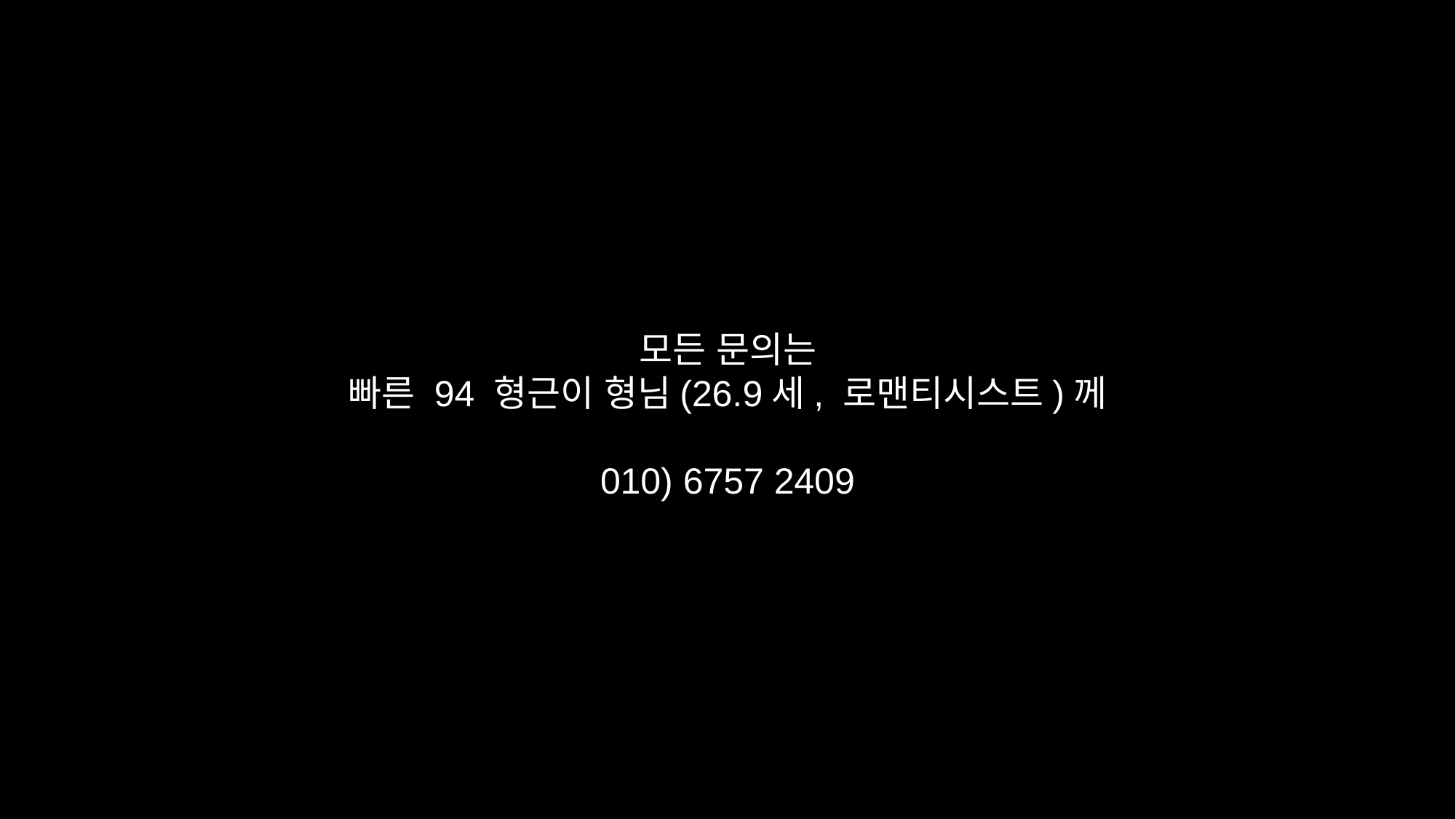

모든 문의는
빠른 94 형근이 형님(26.9세, 로맨티시스트)께

010) 6757 2409